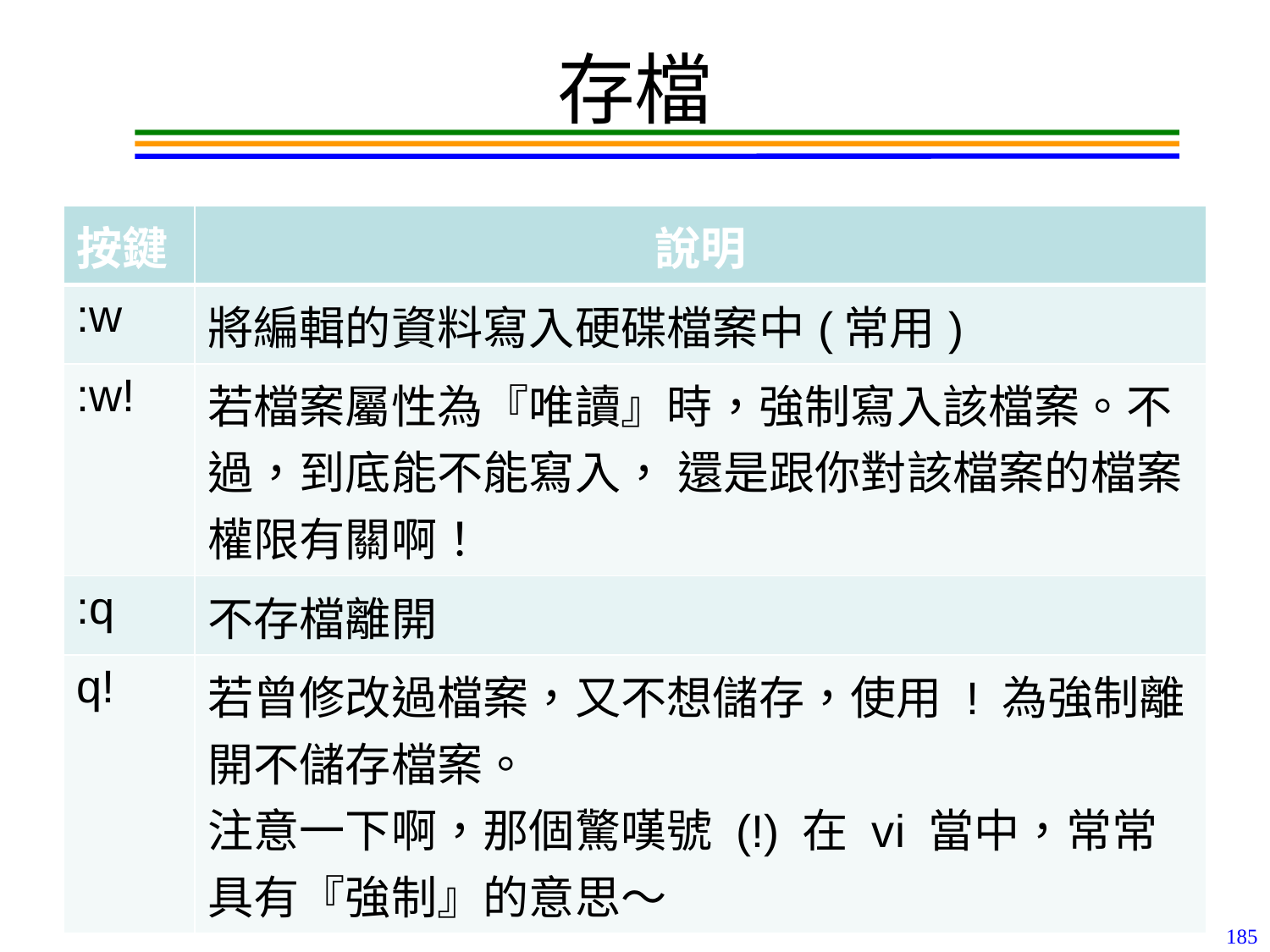

# 存檔
| 按鍵 | 說明 |
| --- | --- |
| :w | 將編輯的資料寫入硬碟檔案中(常用) |
| :w! | 若檔案屬性為『唯讀』時，強制寫入該檔案。不過，到底能不能寫入， 還是跟你對該檔案的檔案權限有關啊！ |
| :q | 不存檔離開 |
| q! | 若曾修改過檔案，又不想儲存，使用 ! 為強制離開不儲存檔案。 注意一下啊，那個驚嘆號 (!) 在 vi 當中，常常具有『強制』的意思～ |
185